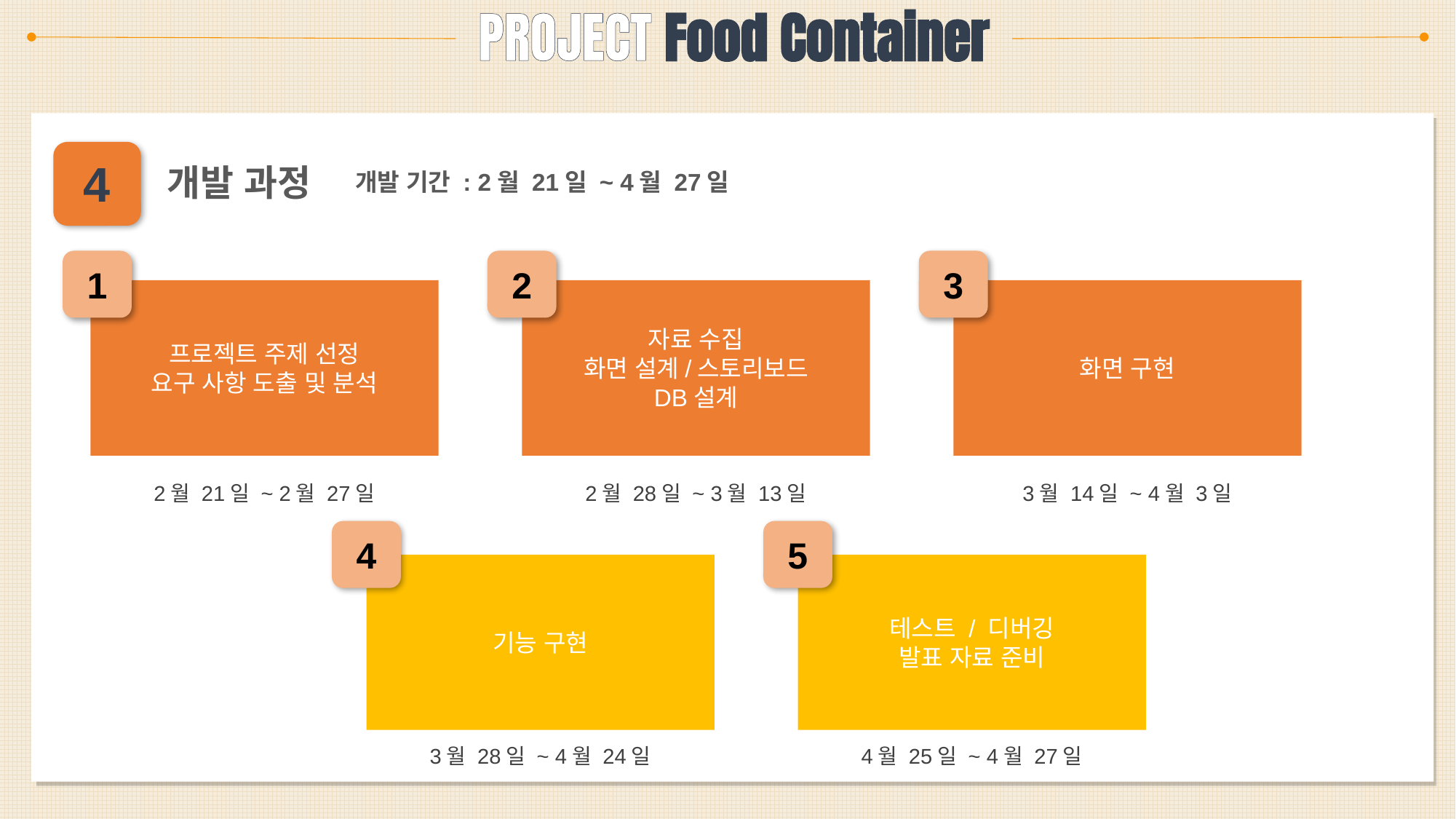

PROJECT Food Container
http://192.168.0.166:8080/controller/index.do

4
개발 과정
 개발 기간 : 2월 21일 ~ 4월 27일
1
2
3
프로젝트 주제 선정
요구 사항 도출 및 분석
자료 수집
화면 설계/스토리보드
DB설계
화면 구현
2월 21일 ~ 2월 27일
2월 28일 ~ 3월 13일
3월 14일 ~ 4월 3일
4
5
기능 구현
테스트 / 디버깅
발표 자료 준비
3월 28일 ~ 4월 24일
4월 25일 ~ 4월 27일